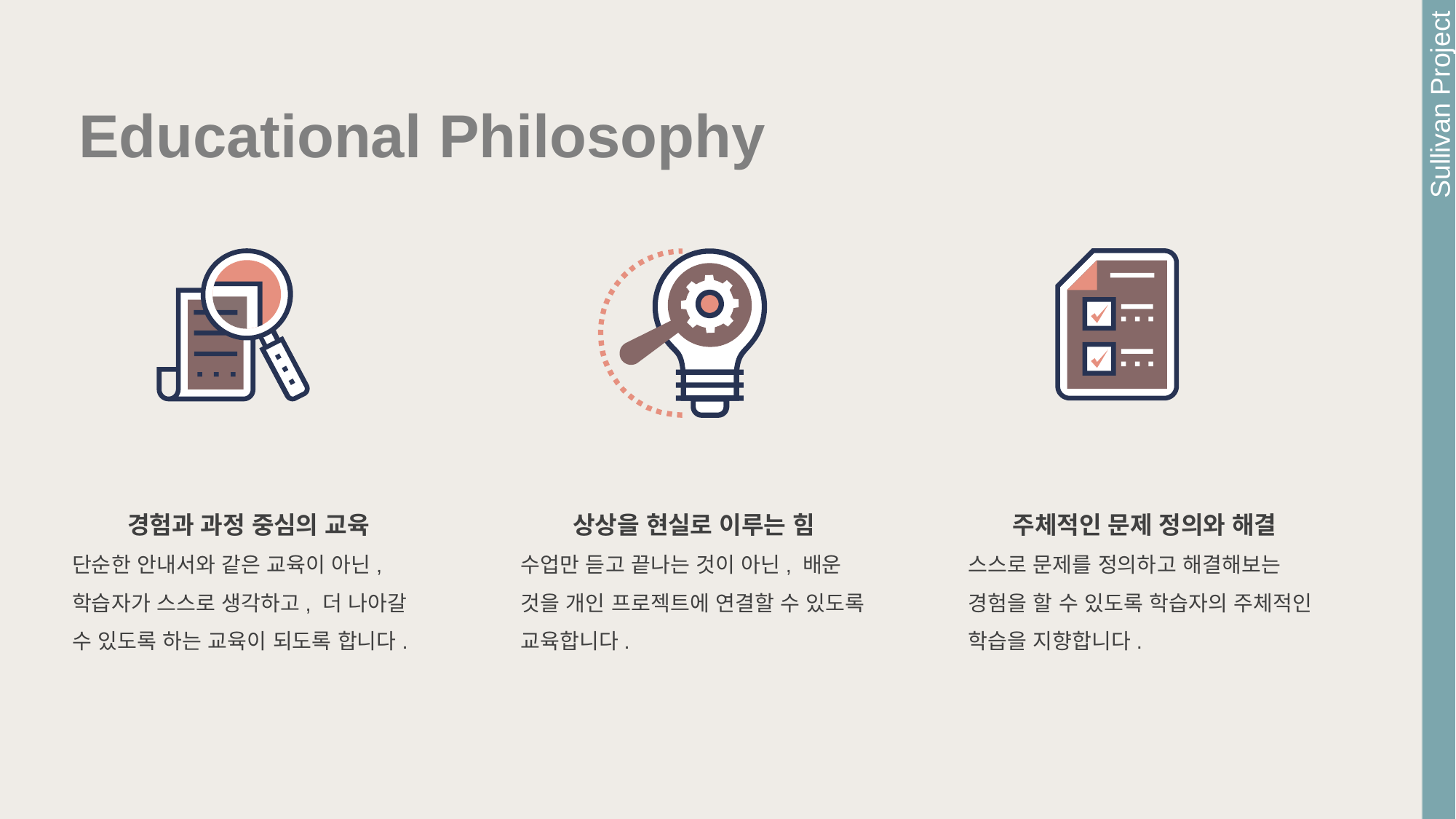

Sullivan Project
Educational Philosophy

경험과 과정 중심의 교육
단순한 안내서와 같은 교육이 아닌, 학습자가 스스로 생각하고, 더 나아갈 수 있도록 하는 교육이 되도록 합니다.
상상을 현실로 이루는 힘
수업만 듣고 끝나는 것이 아닌, 배운 것을 개인 프로젝트에 연결할 수 있도록 교육합니다.
주체적인 문제 정의와 해결
스스로 문제를 정의하고 해결해보는 경험을 할 수 있도록 학습자의 주체적인 학습을 지향합니다.